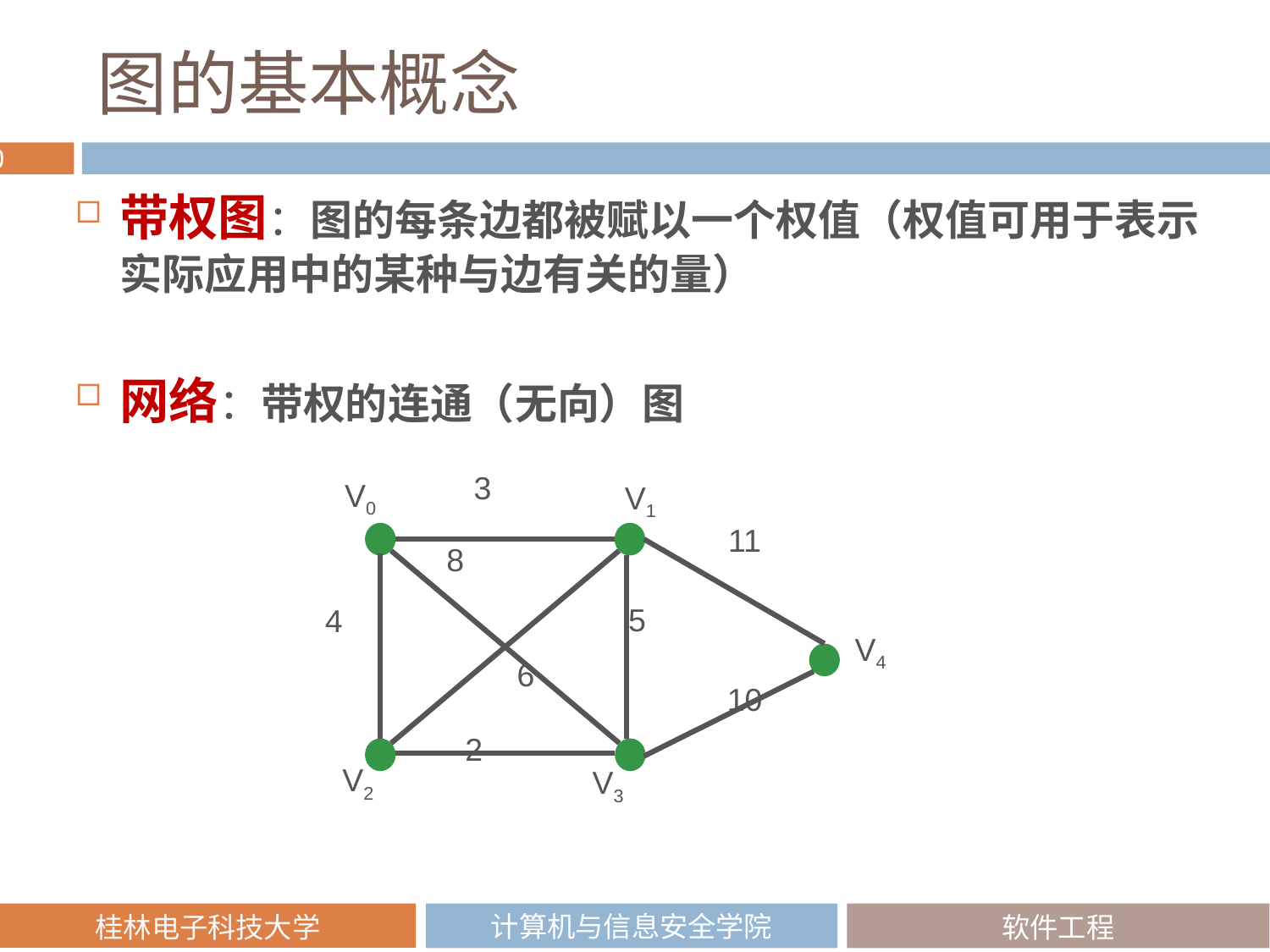

# 图的基本概念
带权图：图的每条边都被赋以一个权值（权值可用于表示实际应用中的某种与边有关的量）

网络：带权的连通（无向）图
3
V0
V1

V4

V2
V3
11
8
5
4
6
10
2